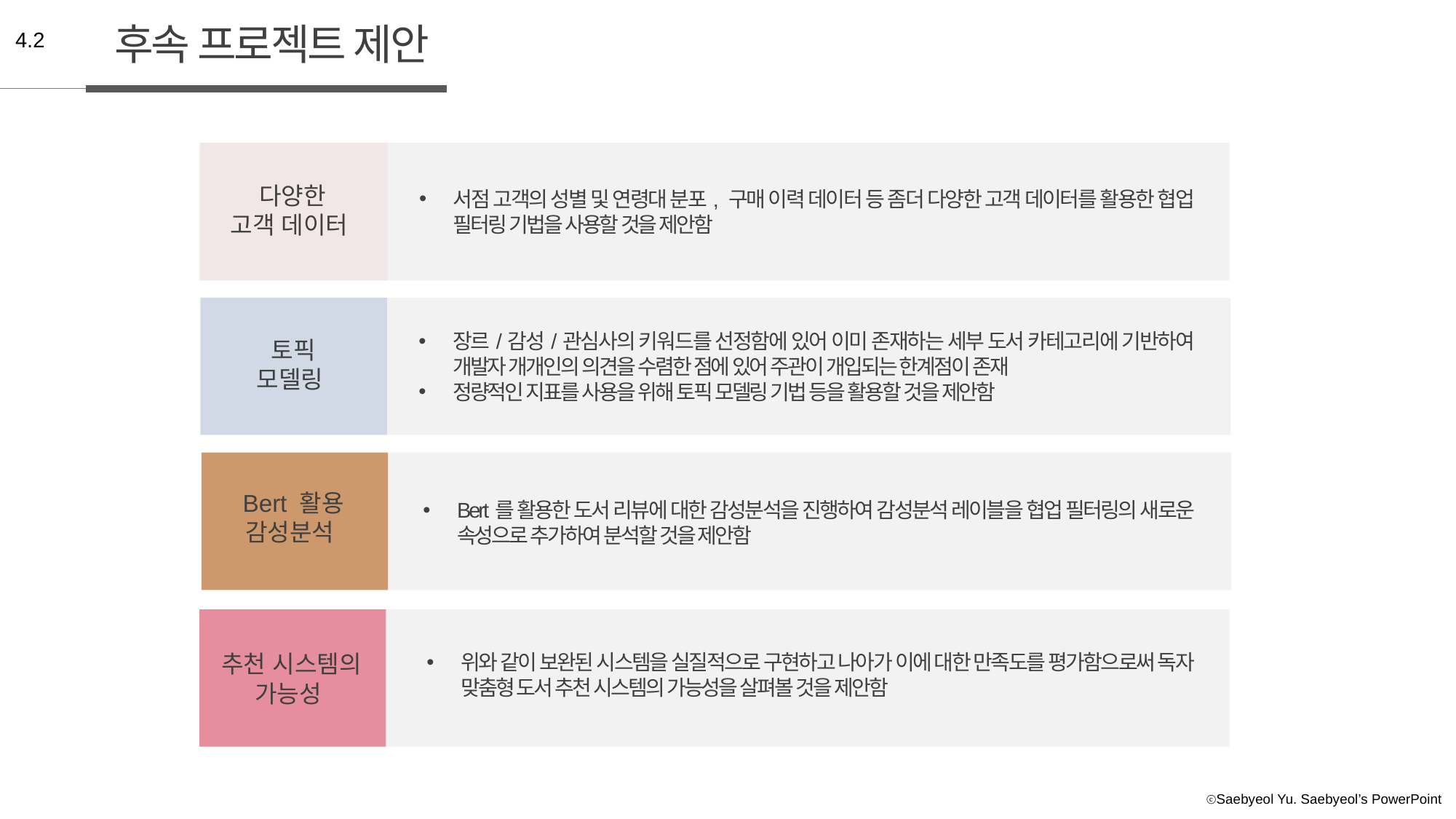

후속 프로젝트 제안
4.2

다양한
고객 데이터
서점 고객의 성별 및 연령대 분포, 구매 이력 데이터 등 좀더 다양한 고객 데이터를 활용한 협업 필터링 기법을 사용할 것을 제안함

장르/감성/관심사의 키워드를 선정함에 있어 이미 존재하는 세부 도서 카테고리에 기반하여 개발자 개개인의 의견을 수렴한 점에 있어 주관이 개입되는 한계점이 존재
정량적인 지표를 사용을 위해 토픽 모델링 기법 등을 활용할 것을 제안함
토픽
모델링

Bert 활용
감성분석
Bert를 활용한 도서 리뷰에 대한 감성분석을 진행하여 감성분석 레이블을 협업 필터링의 새로운 속성으로 추가하여 분석할 것을 제안함

위와 같이 보완된 시스템을 실질적으로 구현하고 나아가 이에 대한 만족도를 평가함으로써 독자 맞춤형 도서 추천 시스템의 가능성을 살펴볼 것을 제안함
추천 시스템의
가능성